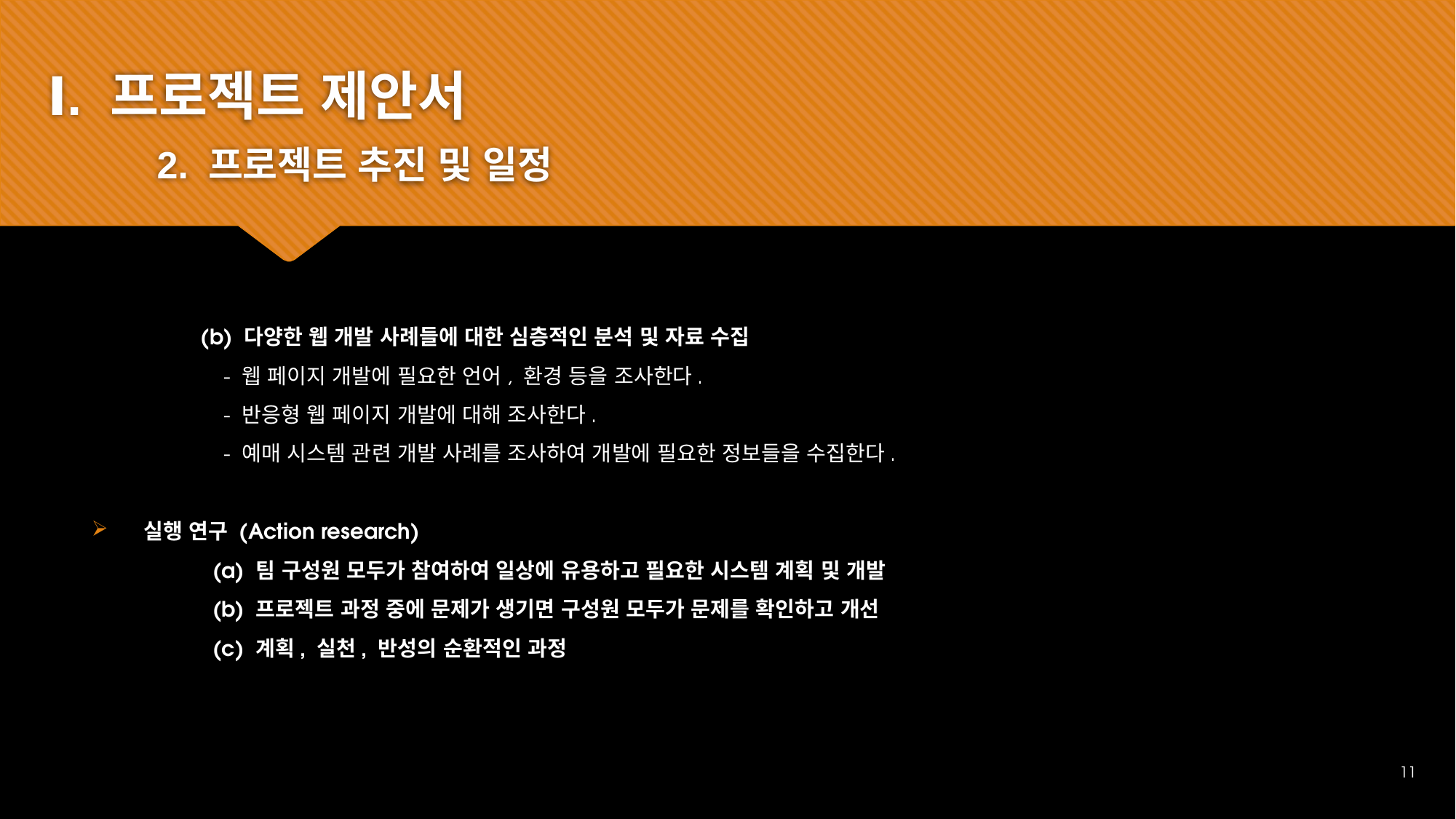

Ⅰ. 프로젝트 제안서
	2. 프로젝트 추진 및 일정
	(b) 다양한 웹 개발 사례들에 대한 심층적인 분석 및 자료 수집
	    - 웹 페이지 개발에 필요한 언어, 환경 등을 조사한다.
	    - 반응형 웹 페이지 개발에 대해 조사한다.
	    - 예매 시스템 관련 개발 사례를 조사하여 개발에 필요한 정보들을 수집한다.

 실행 연구 (Action research)
	  (a) 팀 구성원 모두가 참여하여 일상에 유용하고 필요한 시스템 계획 및 개발
	  (b) 프로젝트 과정 중에 문제가 생기면 구성원 모두가 문제를 확인하고 개선
	  (c) 계획, 실천, 반성의 순환적인 과정

11